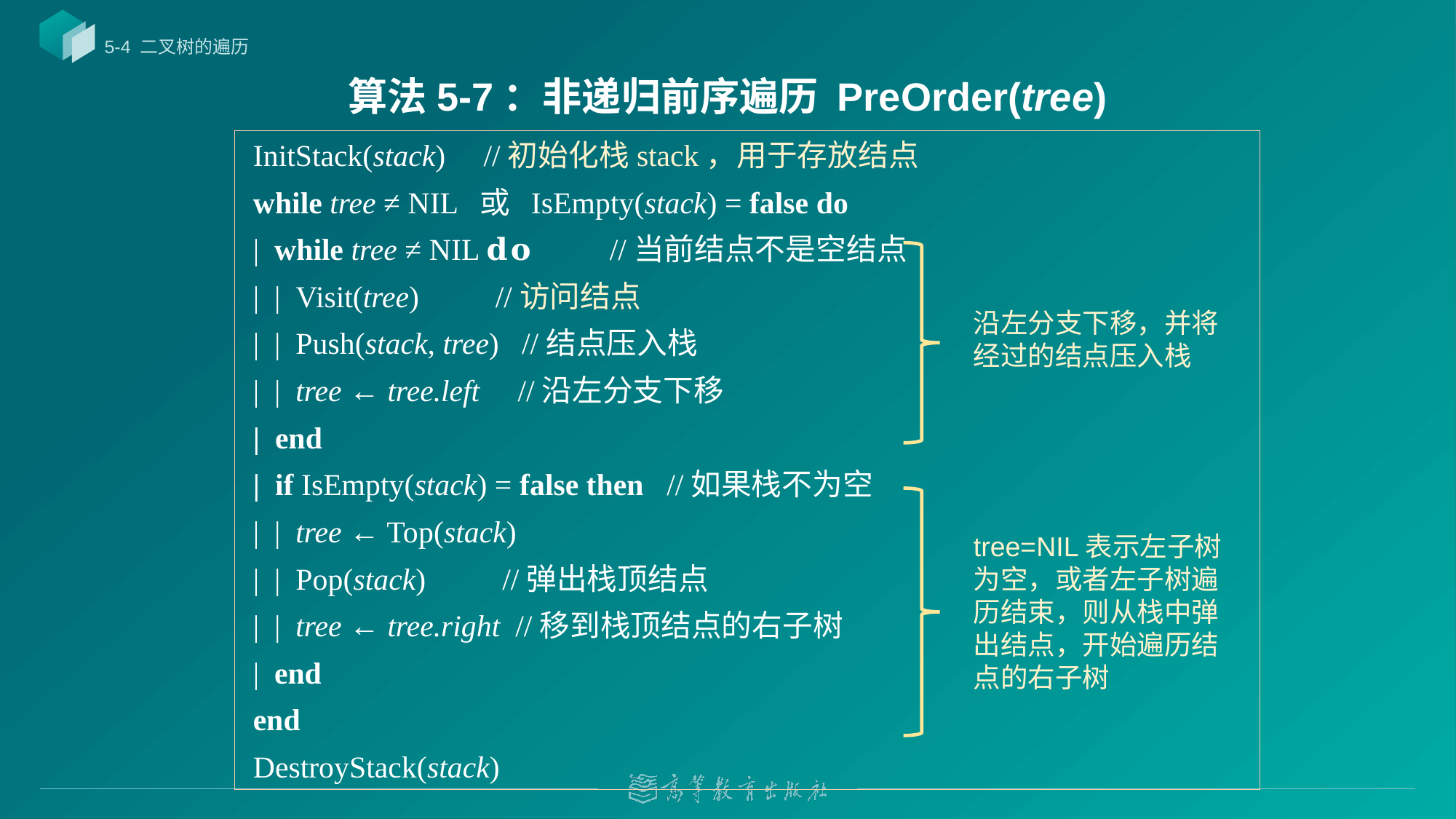

5-4 二叉树的遍历
# 算法5-7：非递归前序遍历 PreOrder(tree)
 InitStack(stack)     //初始化栈stack，用于存放结点
 while tree ≠ NIL  或  IsEmpty(stack) = false do
 |  while tree ≠ NIL 𝐝𝐨          //当前结点不是空结点
 |  |  Visit(tree)          //访问结点
 |  |  Push(stack, tree)   //结点压入栈
 |  |  tree ← tree.left     //沿左分支下移
 |  end
 |  if IsEmpty(stack) = false then   //如果栈不为空
 |  |  tree ← Top(stack)
 |  |  Pop(stack)          //弹出栈顶结点
 |  |  tree ← tree.right  //移到栈顶结点的右子树
 |  end
 end
 DestroyStack(stack)

沿左分支下移，并将经过的结点压入栈

tree=NIL表示左子树为空，或者左子树遍历结束，则从栈中弹出结点，开始遍历结点的右子树